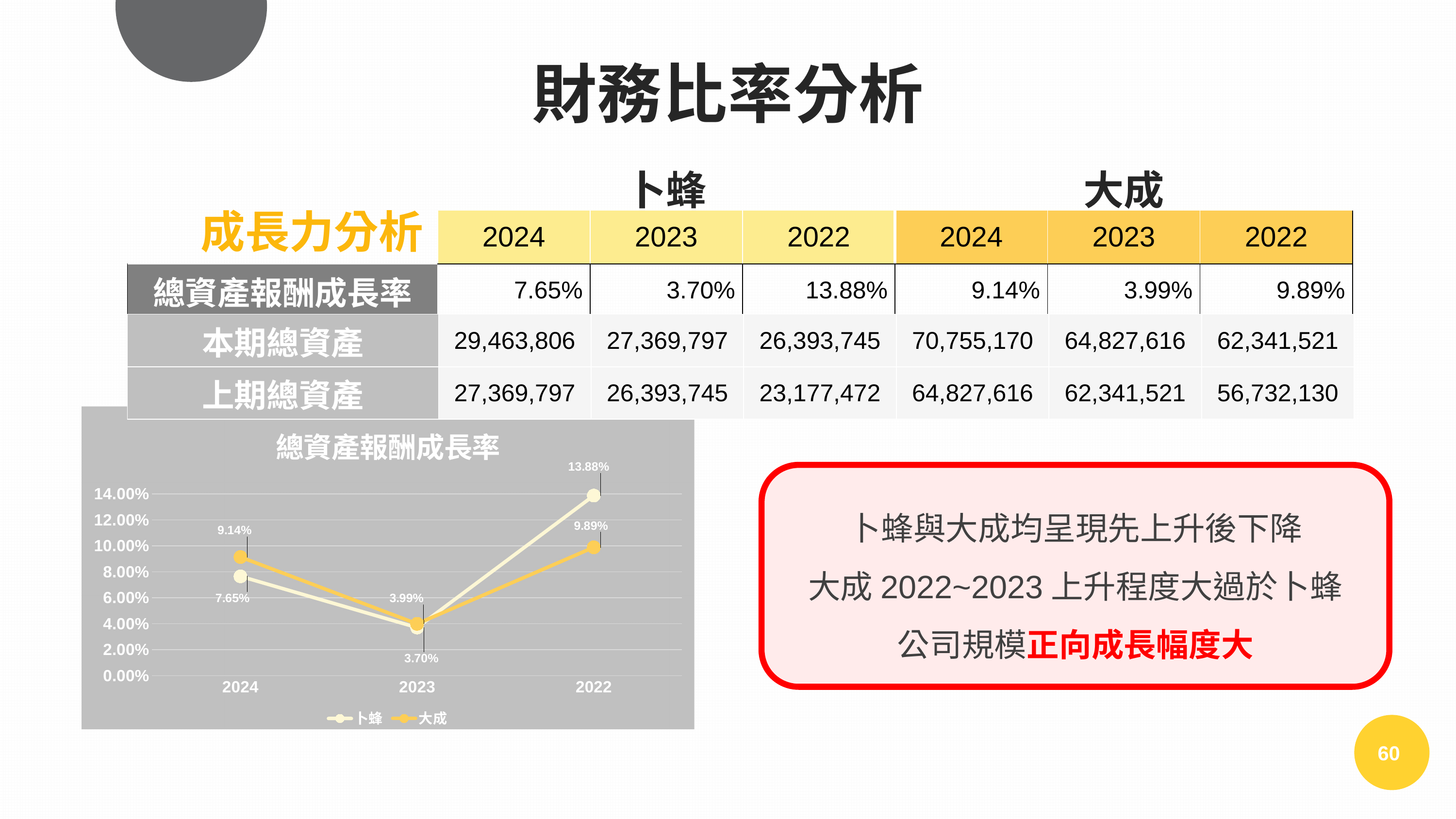

財務比率分析
|  | 卜蜂 |  |  | 大成 |  |  |
| --- | --- | --- | --- | --- | --- | --- |
|  | 2024 | 2023 | 2022 | 2024 | 2023 | 2022 |
| 總資產報酬成長率 | 7.65% | 3.70% | 13.88% | 9.14% | 3.99% | 9.89% |
成長力分析
| 本期總資產 | 29,463,806 | 27,369,797 | 26,393,745 | 70,755,170 | 64,827,616 | 62,341,521 |
| --- | --- | --- | --- | --- | --- | --- |
| 上期總資產 | 27,369,797 | 26,393,745 | 23,177,472 | 64,827,616 | 62,341,521 | 56,732,130 |

### Chart: 總資產報酬成長率

| Category | 卜蜂 | 大成 |
|---|---|---|
| 2024 | 0.0765 | 0.0914 |
| 2023 | 0.037 | 0.0399 |
| 2022 | 0.1388 | 0.0989 |
卜蜂與大成均呈現先上升後下降
大成2022~2023上升程度大過於卜蜂
公司規模正向成長幅度大

60